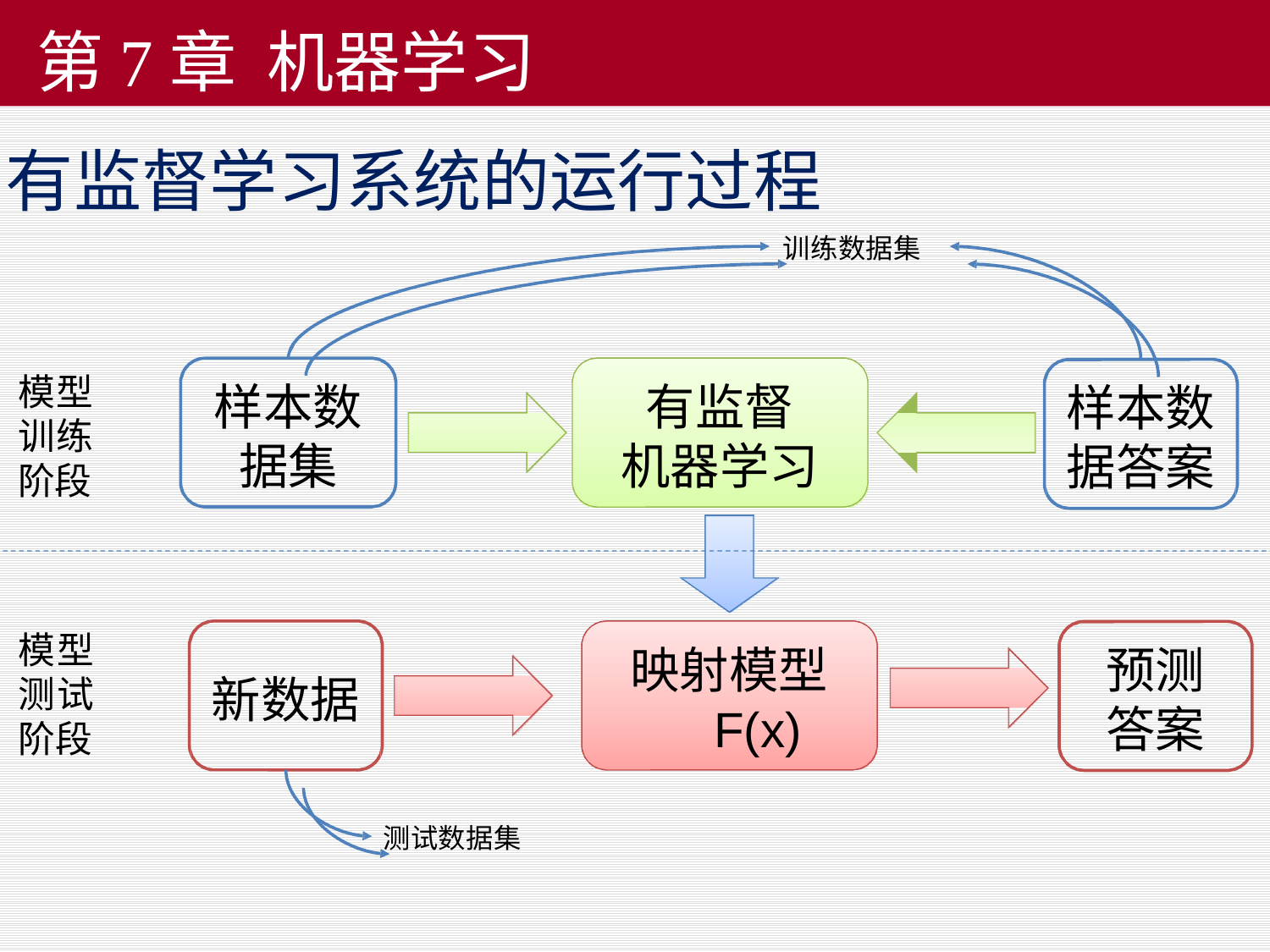

# 第7章  机器学习
有监督学习系统的运行过程
训练数据集

模型 训练 阶段
样本数 据集
有监督 机器学习
样本数 据答案

模型 测试 阶段
映射模型  F(x)
预测 答案

新数据

测试数据集
12